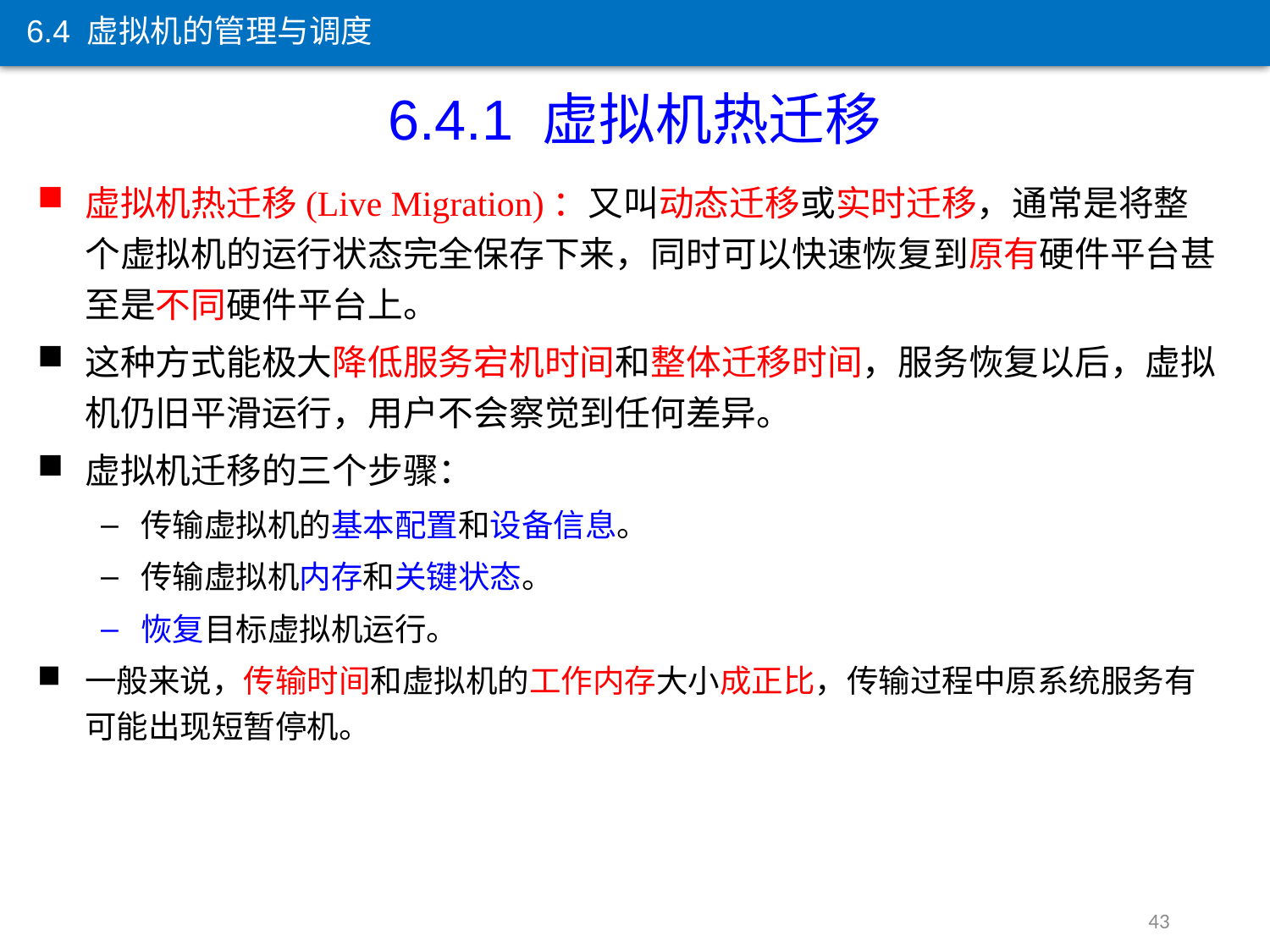

6.4 虚拟机的管理与调度
6.4.1 虚拟机热迁移
虚拟机热迁移(Live Migration)：又叫动态迁移或实时迁移，通常是将整个虚拟机的运行状态完全保存下来，同时可以快速恢复到原有硬件平台甚至是不同硬件平台上。
这种方式能极大降低服务宕机时间和整体迁移时间，服务恢复以后，虚拟机仍旧平滑运行，用户不会察觉到任何差异。
虚拟机迁移的三个步骤：
传输虚拟机的基本配置和设备信息。
传输虚拟机内存和关键状态。
恢复目标虚拟机运行。
一般来说，传输时间和虚拟机的工作内存大小成正比，传输过程中原系统服务有可能出现短暂停机。
43